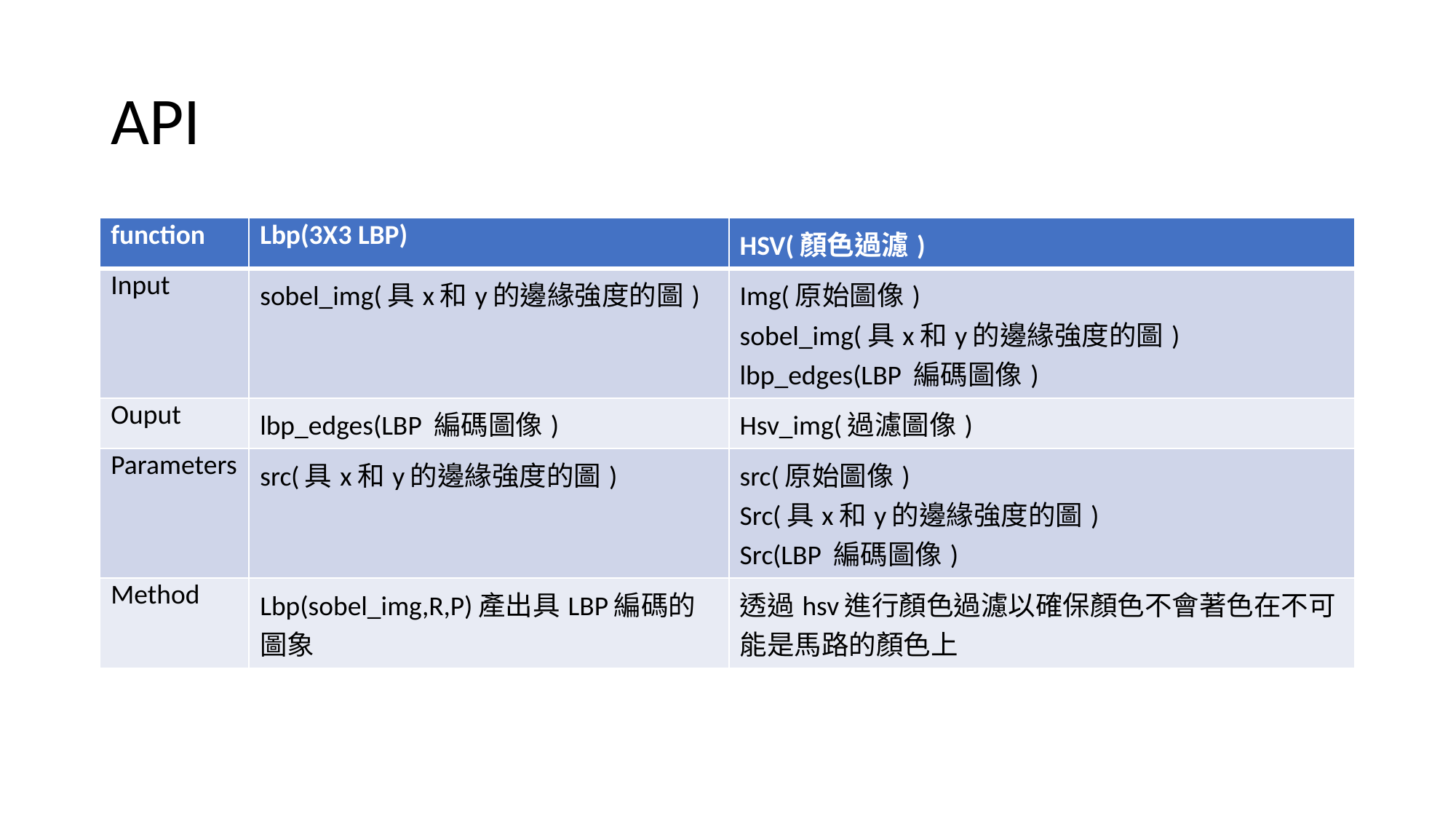

# API
| function | Lbp(3X3 LBP) | HSV(顏色過濾) |
| --- | --- | --- |
| Input | sobel\_img(具x和y的邊緣強度的圖) | Img(原始圖像) sobel\_img(具x和y的邊緣強度的圖) lbp\_edges(LBP 編碼圖像) |
| Ouput | lbp\_edges(LBP 編碼圖像) | Hsv\_img(過濾圖像) |
| Parameters | src(具x和y的邊緣強度的圖) | src(原始圖像) Src(具x和y的邊緣強度的圖) Src(LBP 編碼圖像) |
| Method | Lbp(sobel\_img,R,P)產出具LBP編碼的圖象 | 透過hsv進行顏色過濾以確保顏色不會著色在不可能是馬路的顏色上 |